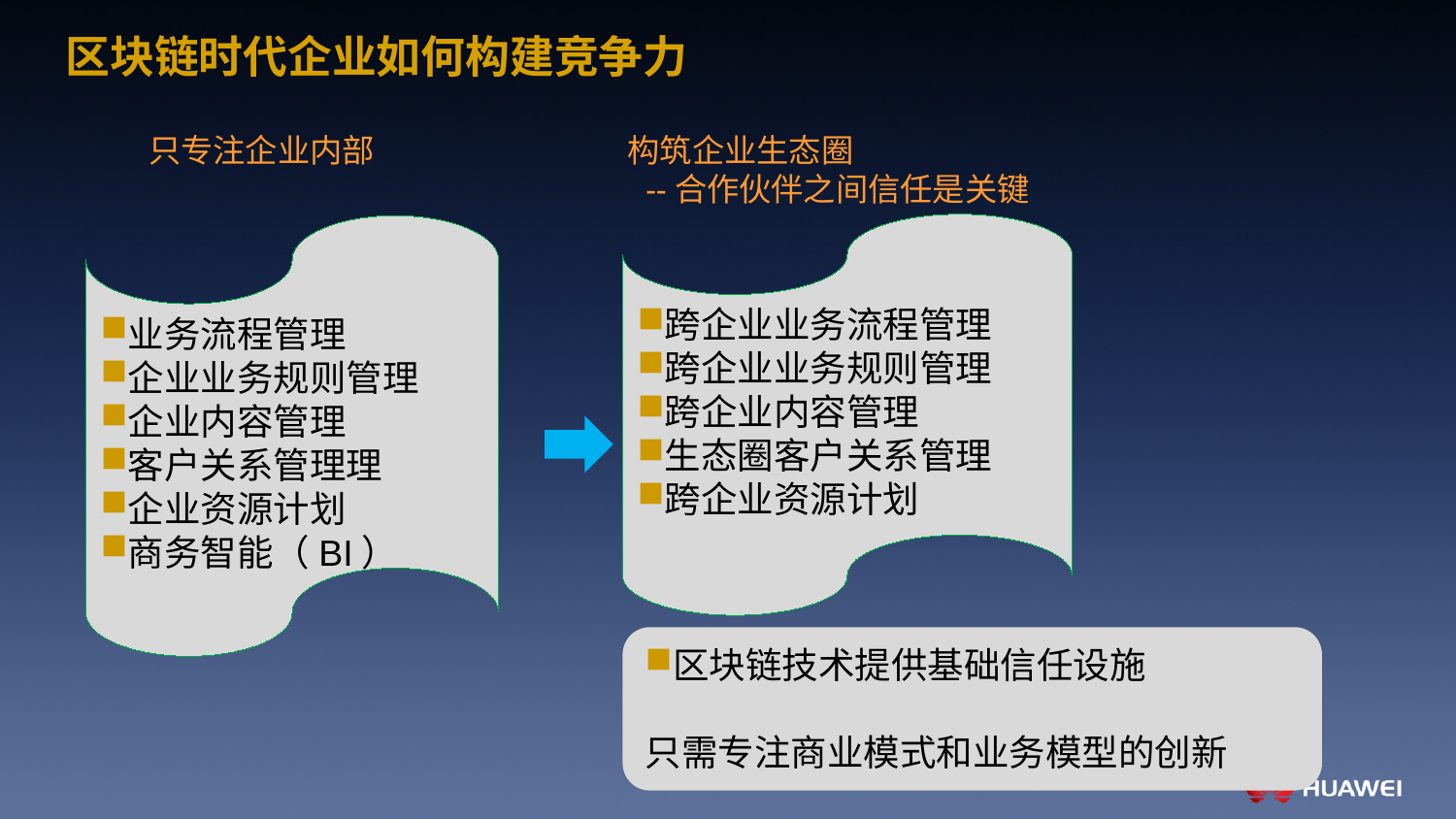

# 区块链时代企业如何构建竞争力
只专注企业内部
构筑企业生态圈
  --合作伙伴之间信任是关键
跨企业业务流程管理
跨企业业务规则管理
跨企业内容管理
生态圈客户关系管理
跨企业资源计划
业务流程管理
企业业务规则管理
企业内容管理
客户关系管理理
企业资源计划
商务智能（BI）

区块链技术提供基础信任设施

只需专注商业模式和业务模型的创新